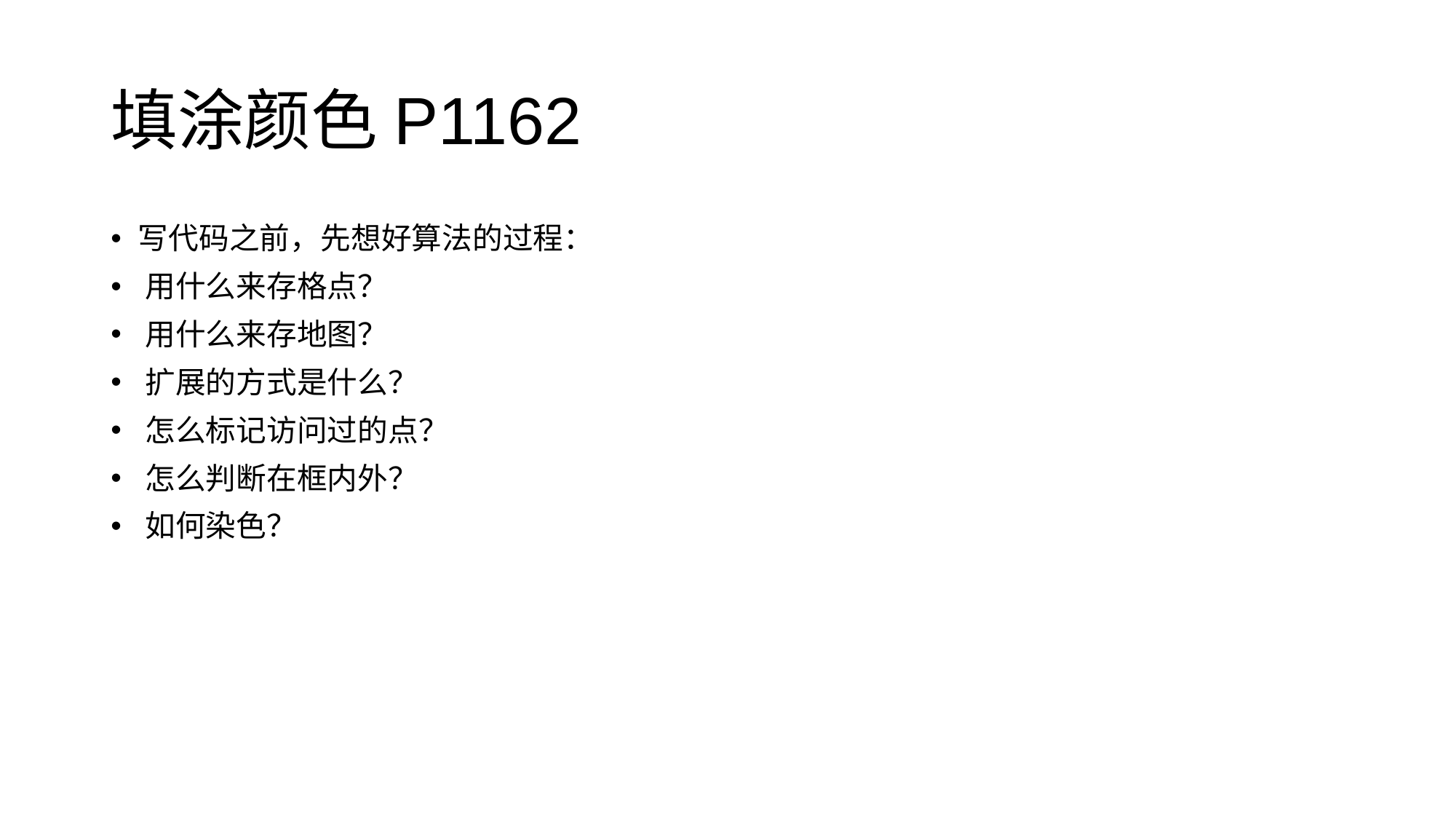

# 填涂颜色P1162
写代码之前，先想好算法的过程：
用什么来存格点？
用什么来存地图？
扩展的方式是什么？
怎么标记访问过的点？
怎么判断在框内外？
如何染色？